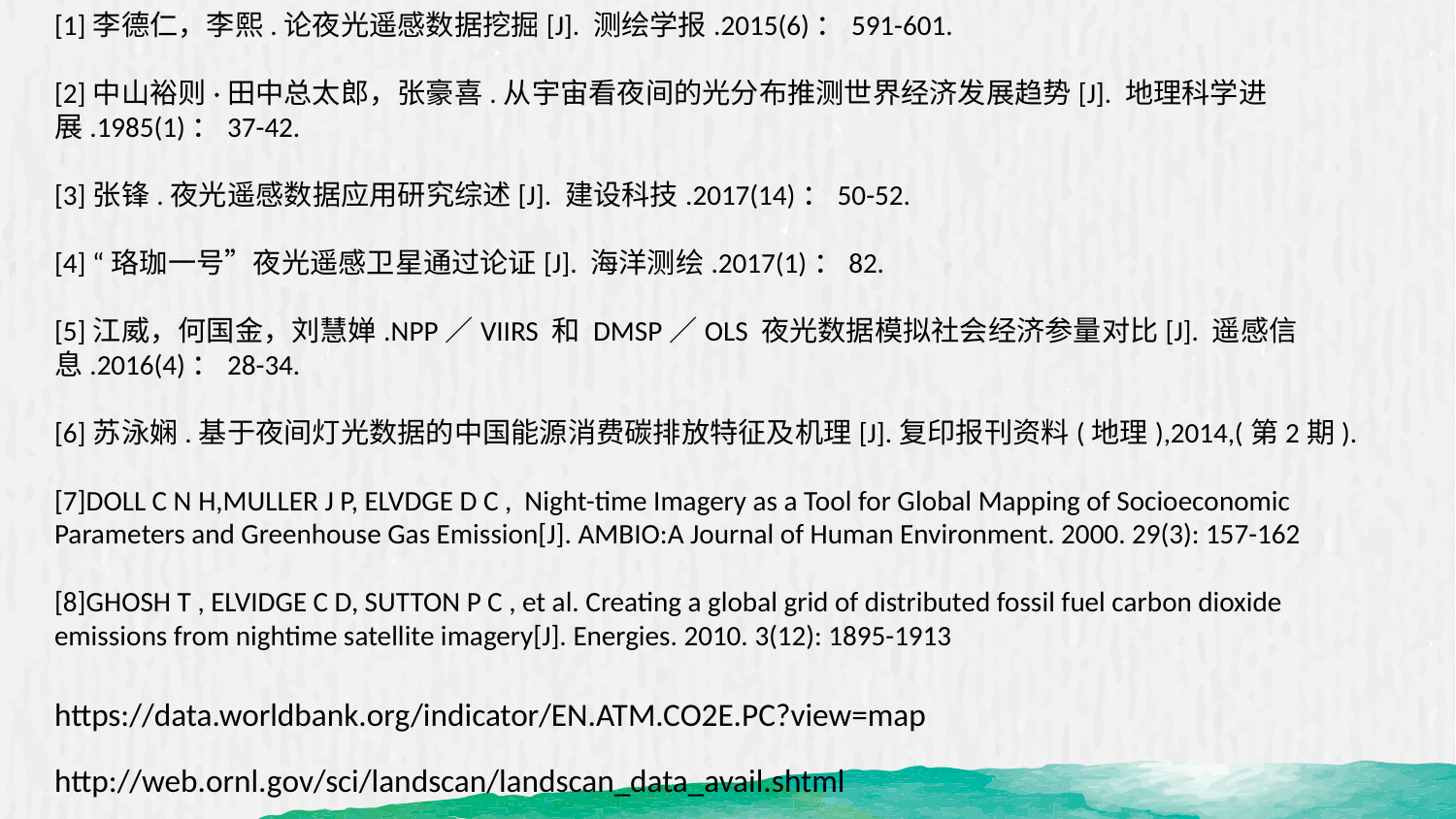

[1]李德仁，李熙.论夜光遥感数据挖掘[J]. 测绘学报.2015(6)：591-601.

[2]中山裕则·田中总太郎，张豪喜.从宇宙看夜间的光分布推测世界经济发展趋势[J]. 地理科学进展.1985(1)：37-42.

[3]张锋.夜光遥感数据应用研究综述[J]. 建设科技.2017(14)：50-52.

[4] “珞珈一号”夜光遥感卫星通过论证[J]. 海洋测绘.2017(1)：82.

[5]江威，何国金，刘慧婵.NPP／VIIRS 和 DMSP／OLS 夜光数据模拟社会经济参量对比[J]. 遥感信息.2016(4)：28-34.

[6]苏泳娴.基于夜间灯光数据的中国能源消费碳排放特征及机理[J].复印报刊资料(地理),2014,(第2期).

[7]DOLL C N H,MULLER J P, ELVDGE D C ,  Night-time Imagery as a Tool for Global Mapping of Socioeconomic Parameters and Greenhouse Gas Emission[J]. AMBIO:A Journal of Human Environment. 2000. 29(3): 157-162

[8]GHOSH T , ELVIDGE C D, SUTTON P C , et al. Creating a global grid of distributed fossil fuel carbon dioxide emissions from nightime satellite imagery[J]. Energies. 2010. 3(12): 1895-1913
https://data.worldbank.org/indicator/EN.ATM.CO2E.PC?view=map
http://web.ornl.gov/sci/landscan/landscan_data_avail.shtml